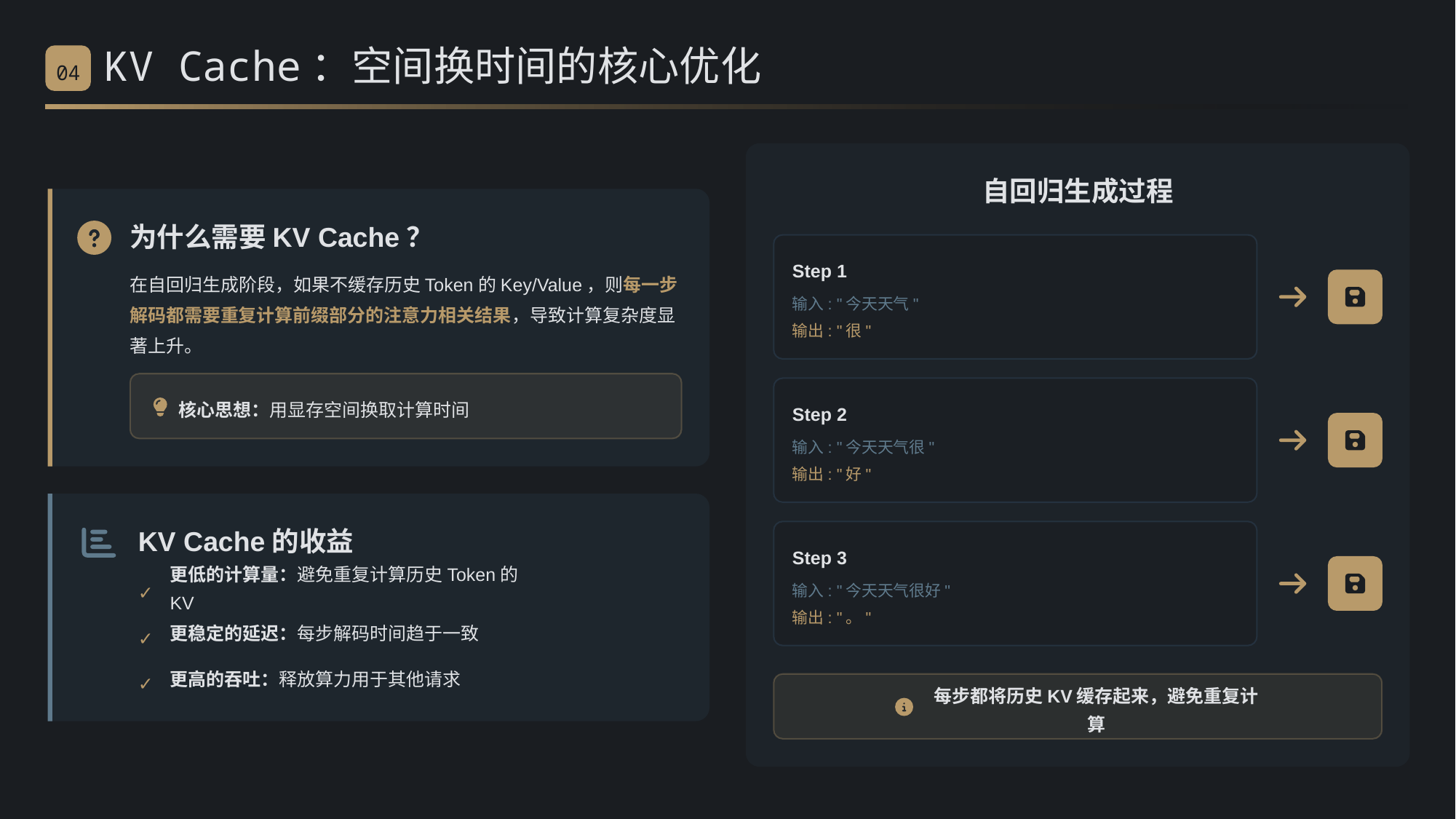

KV Cache：空间换时间的核心优化
04

自回归生成过程

为什么需要KV Cache？

Step 1
在自回归生成阶段，如果不缓存历史Token的Key/Value，则每一步解码都需要重复计算前缀部分的注意力相关结果，导致计算复杂度显著上升。

输入: "今天天气"
输出: "很"

核心思想：用显存空间换取计算时间
Step 2

输入: "今天天气很"
输出: "好"

KV Cache的收益

Step 3

更低的计算量：避免重复计算历史Token的KV

✓
输入: "今天天气很好"
输出: "。"
更稳定的延迟：每步解码时间趋于一致
✓
更高的吞吐：释放算力用于其他请求
✓

每步都将历史KV缓存起来，避免重复计算